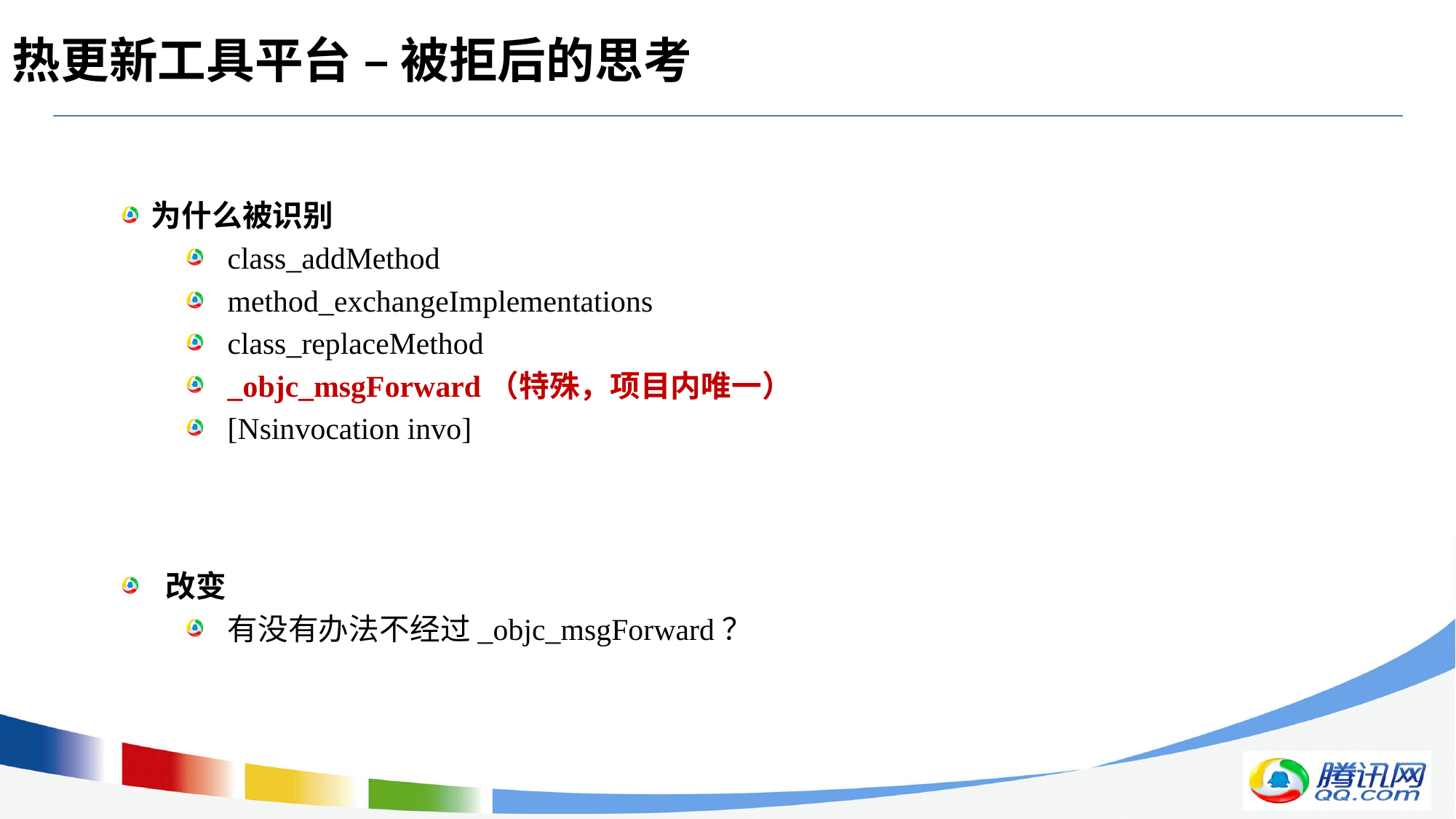

# 热更新工具平台 – 被拒后的思考
为什么被识别
class_addMethod
method_exchangeImplementations
class_replaceMethod
_objc_msgForward（特殊，项目内唯一）
[Nsinvocation invo]

 改变
有没有办法不经过_objc_msgForward？